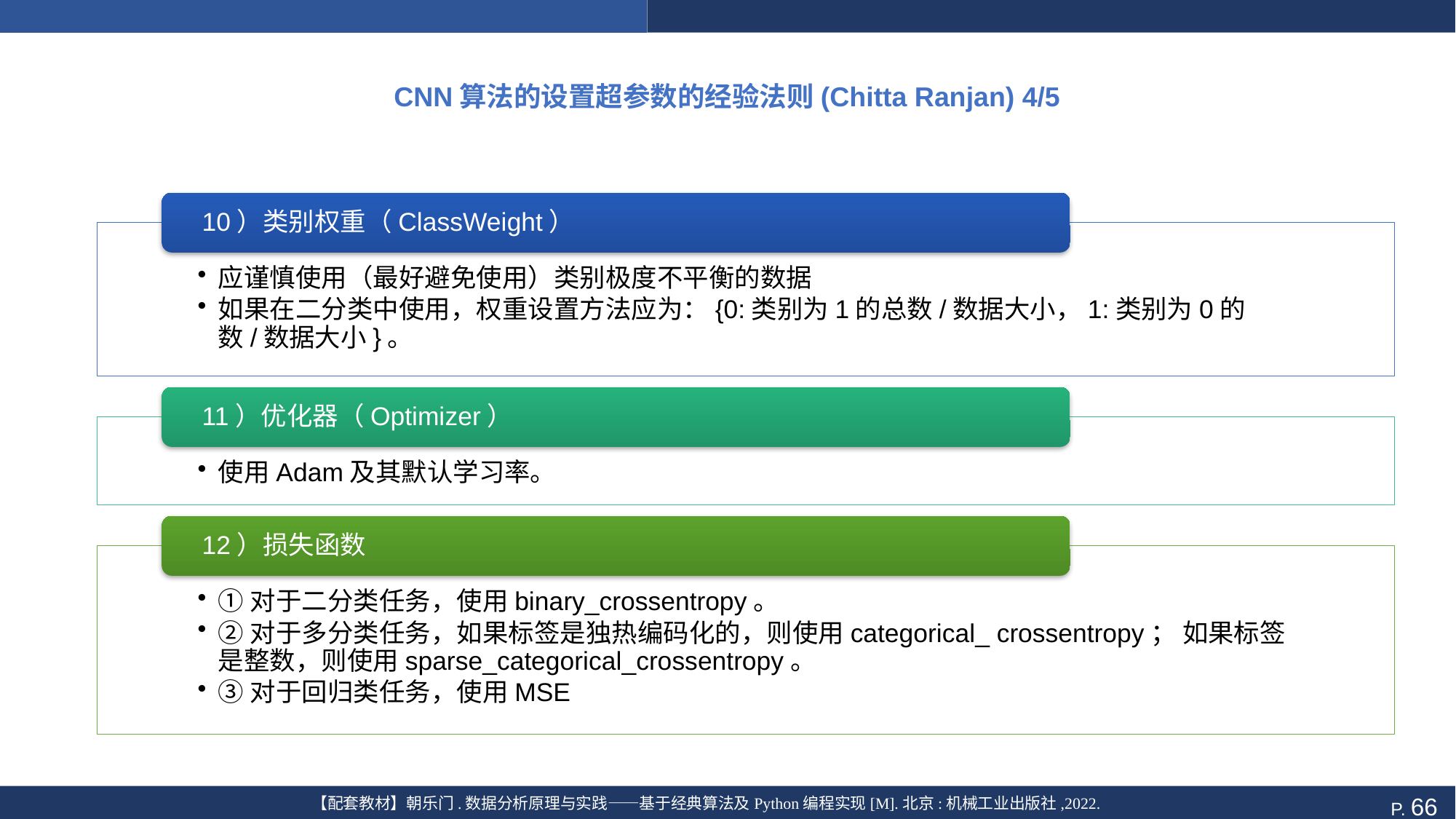

# CNN算法的设置超参数的经验法则(Chitta Ranjan) 4/5
应谨慎使用（最好避免使用）类别极度不平衡的数据
如果在二分类中使用，权重设置方法应为：{0:类别为1的总数/数据大小，1:类别为0的数/数据大小}。
10）类别权重（ClassWeight）
使用Adam及其默认学习率。
11）优化器（Optimizer）
①对于二分类任务，使用binary_crossentropy。
②对于多分类任务，如果标签是独热编码化的，则使用categorical_ crossentropy； 如果标签是整数，则使用sparse_categorical_crossentropy。
③对于回归类任务，使用MSE
12）损失函数